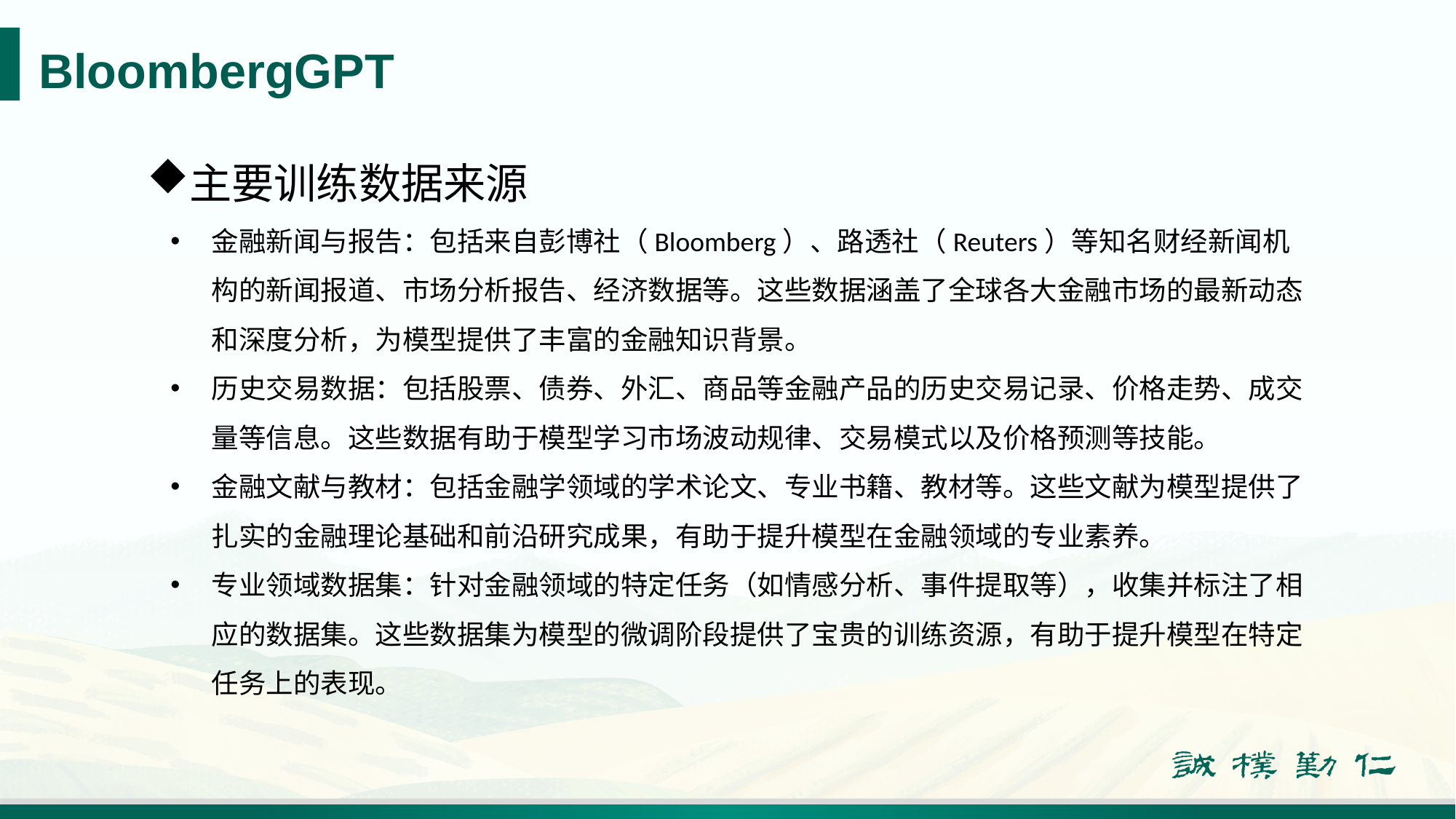

# BloombergGPT
主要训练数据来源
金融新闻与报告：包括来自彭博社（Bloomberg）、路透社（Reuters）等知名财经新闻机构的新闻报道、市场分析报告、经济数据等。这些数据涵盖了全球各大金融市场的最新动态和深度分析，为模型提供了丰富的金融知识背景。
历史交易数据：包括股票、债券、外汇、商品等金融产品的历史交易记录、价格走势、成交量等信息。这些数据有助于模型学习市场波动规律、交易模式以及价格预测等技能。
金融文献与教材：包括金融学领域的学术论文、专业书籍、教材等。这些文献为模型提供了扎实的金融理论基础和前沿研究成果，有助于提升模型在金融领域的专业素养。
专业领域数据集：针对金融领域的特定任务（如情感分析、事件提取等），收集并标注了相应的数据集。这些数据集为模型的微调阶段提供了宝贵的训练资源，有助于提升模型在特定任务上的表现。